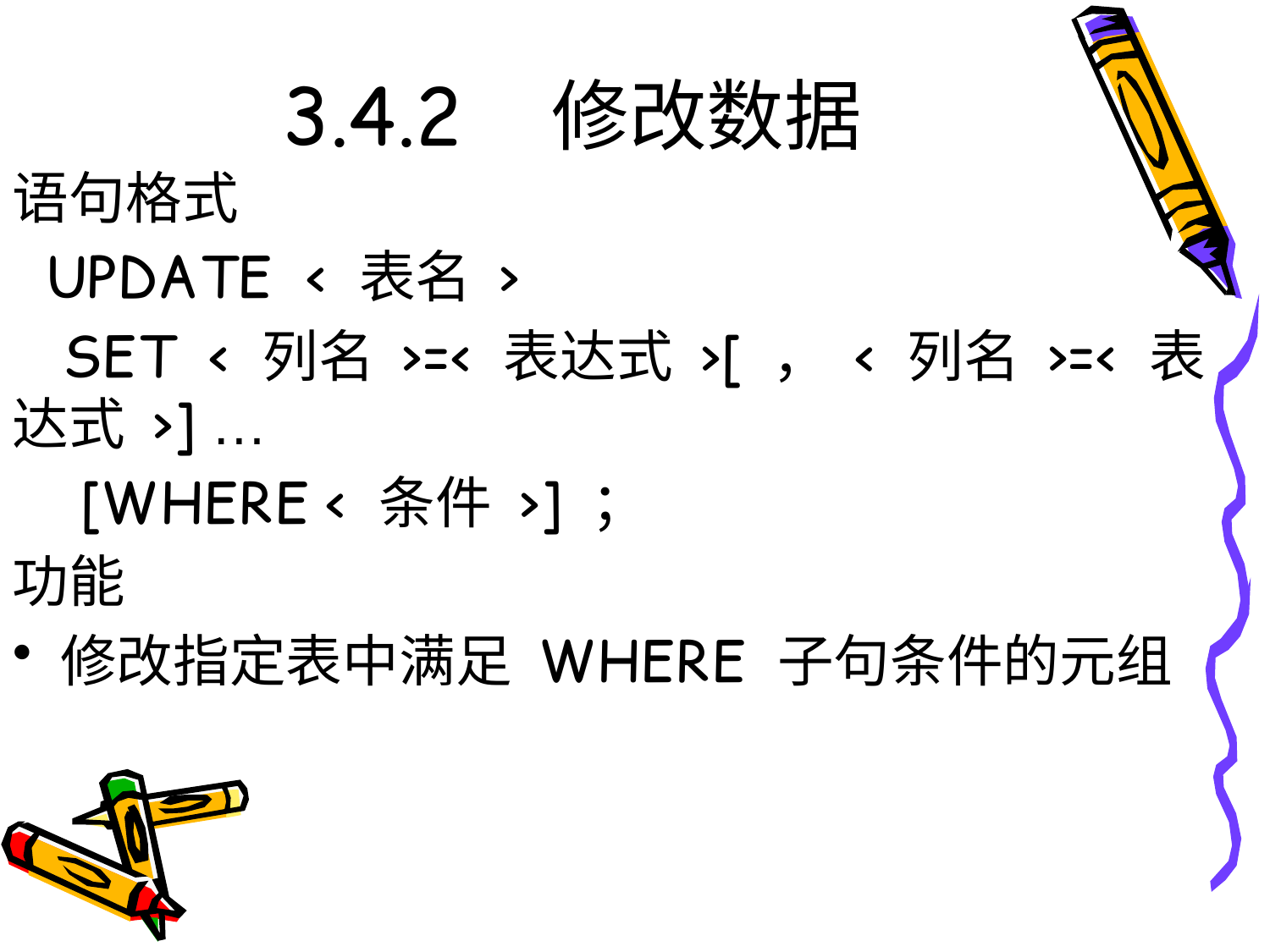

# 3.4.2   修改数据
语句格式
  UPDATE  < 表名 >
   SET  < 列名 >=< 表达式 >[ ， < 列名 >=< 表达式 >] …
    [WHERE < 条件 >] ；
功能
修改指定表中满足 WHERE 子句条件的元组